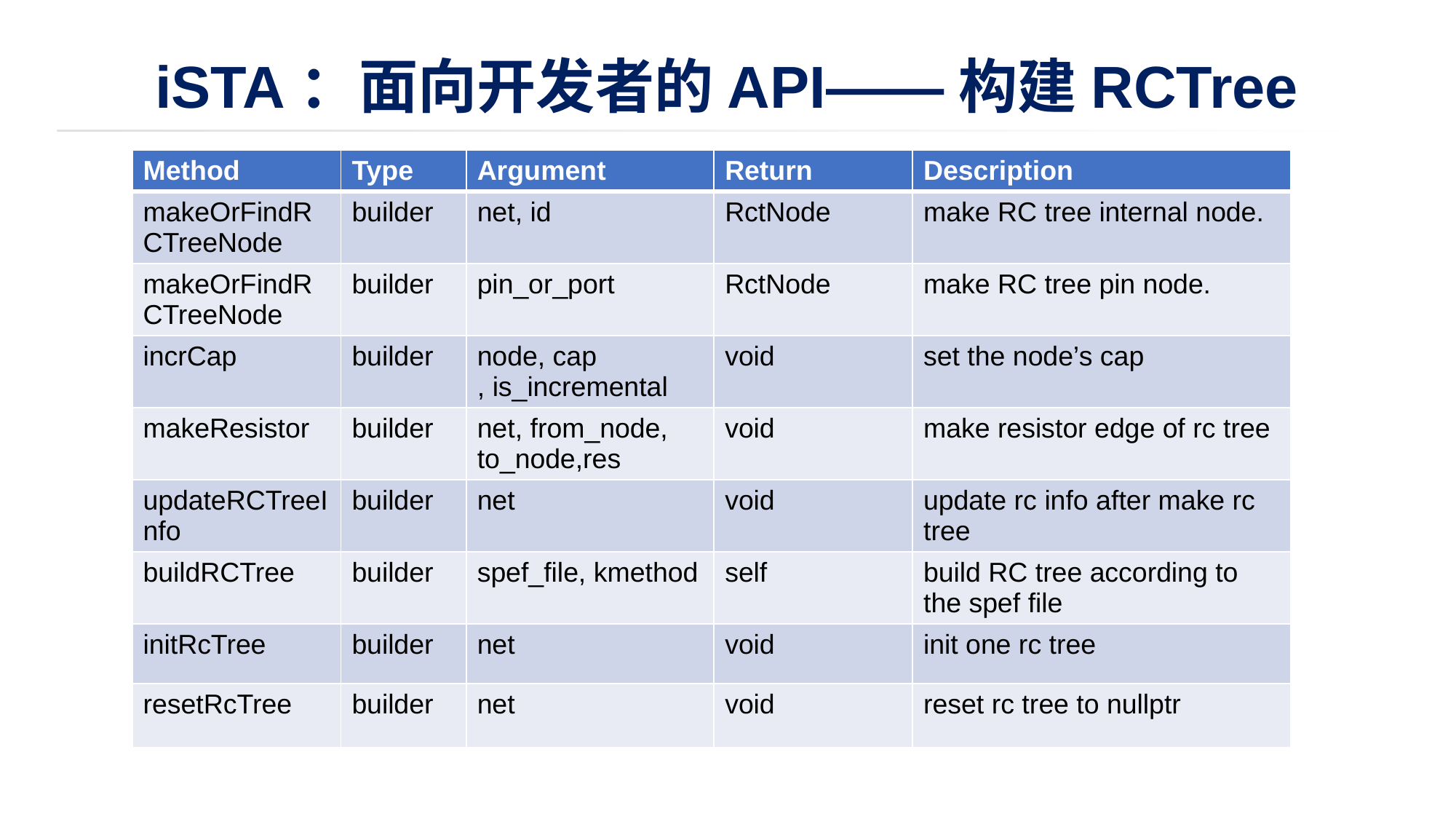

# iSTA：面向开发者的API——构建RCTree
| Method | Type | Argument | Return | Description |
| --- | --- | --- | --- | --- |
| makeOrFindRCTreeNode | builder | net, id | RctNode | make RC tree internal node. |
| makeOrFindRCTreeNode | builder | pin\_or\_port | RctNode | make RC tree pin node. |
| incrCap | builder | node, cap , is\_incremental | void | set the node’s cap |
| makeResistor | builder | net, from\_node, to\_node,res | void | make resistor edge of rc tree |
| updateRCTreeInfo | builder | net | void | update rc info after make rc tree |
| buildRCTree | builder | spef\_file, kmethod | self | build RC tree according to the spef file |
| initRcTree | builder | net | void | init one rc tree |
| resetRcTree | builder | net | void | reset rc tree to nullptr |